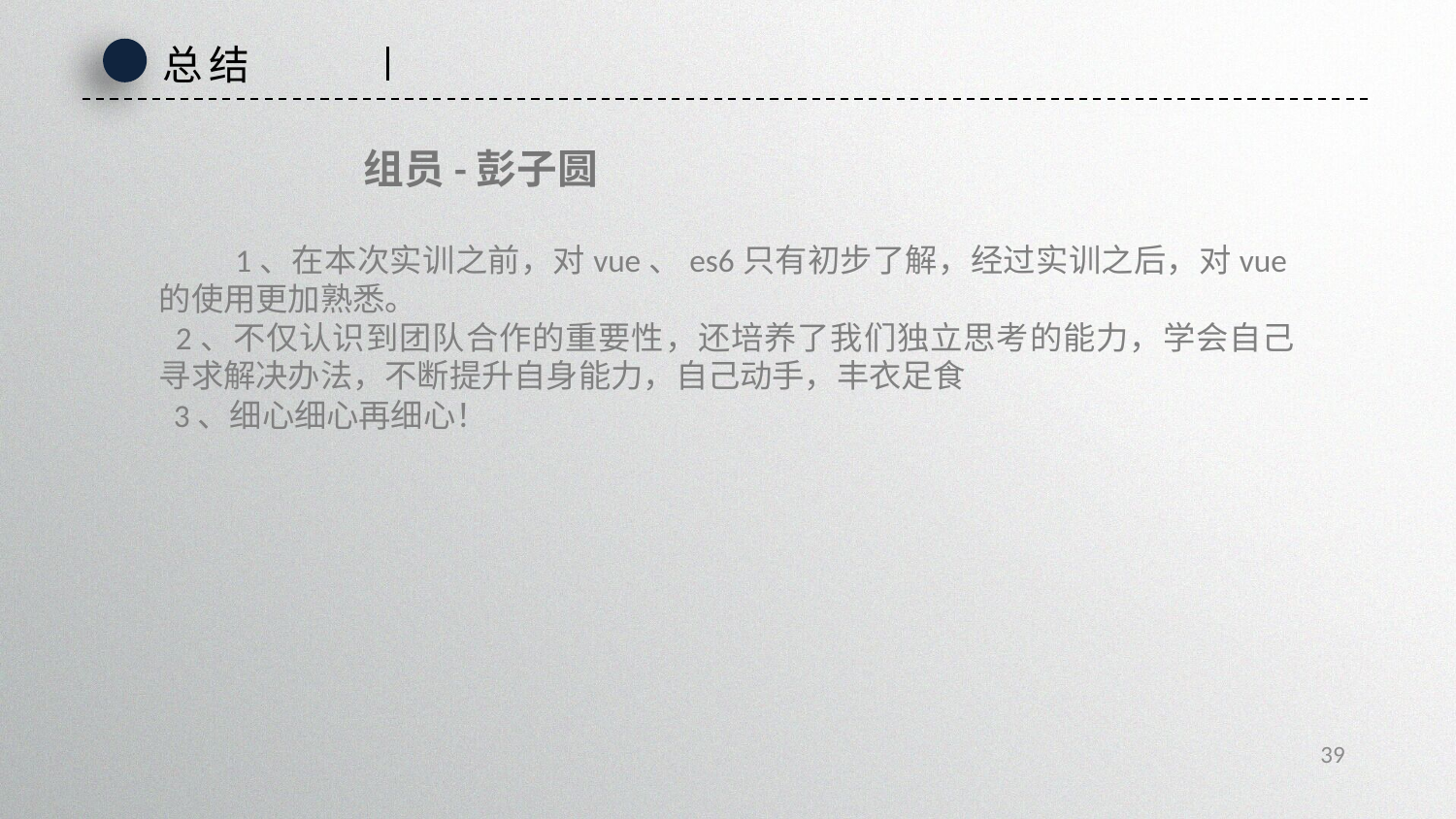

总结

组员-彭子圆
          1、在本次实训之前，对vue、es6只有初步了解，经过实训之后，对vue的使用更加熟悉。
  2、不仅认识到团队合作的重要性，还培养了我们独立思考的能力，学会自己寻求解决办法，不断提升自身能力，自己动手，丰衣足食
  3、细心细心再细心！
39